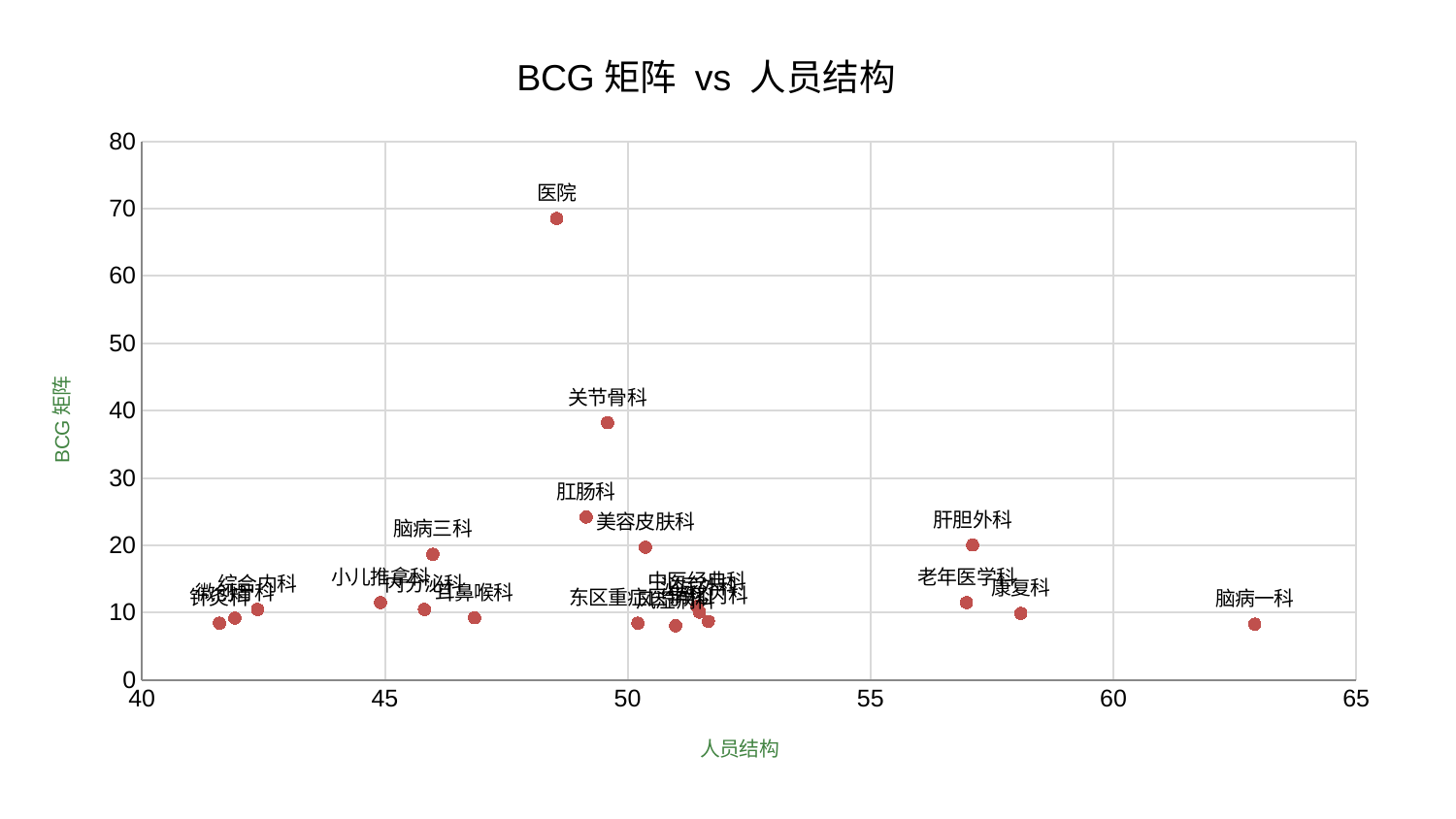

### Chart: BCG矩阵 vs 人员结构

| Category | BCG矩阵 |
|---|---|
230